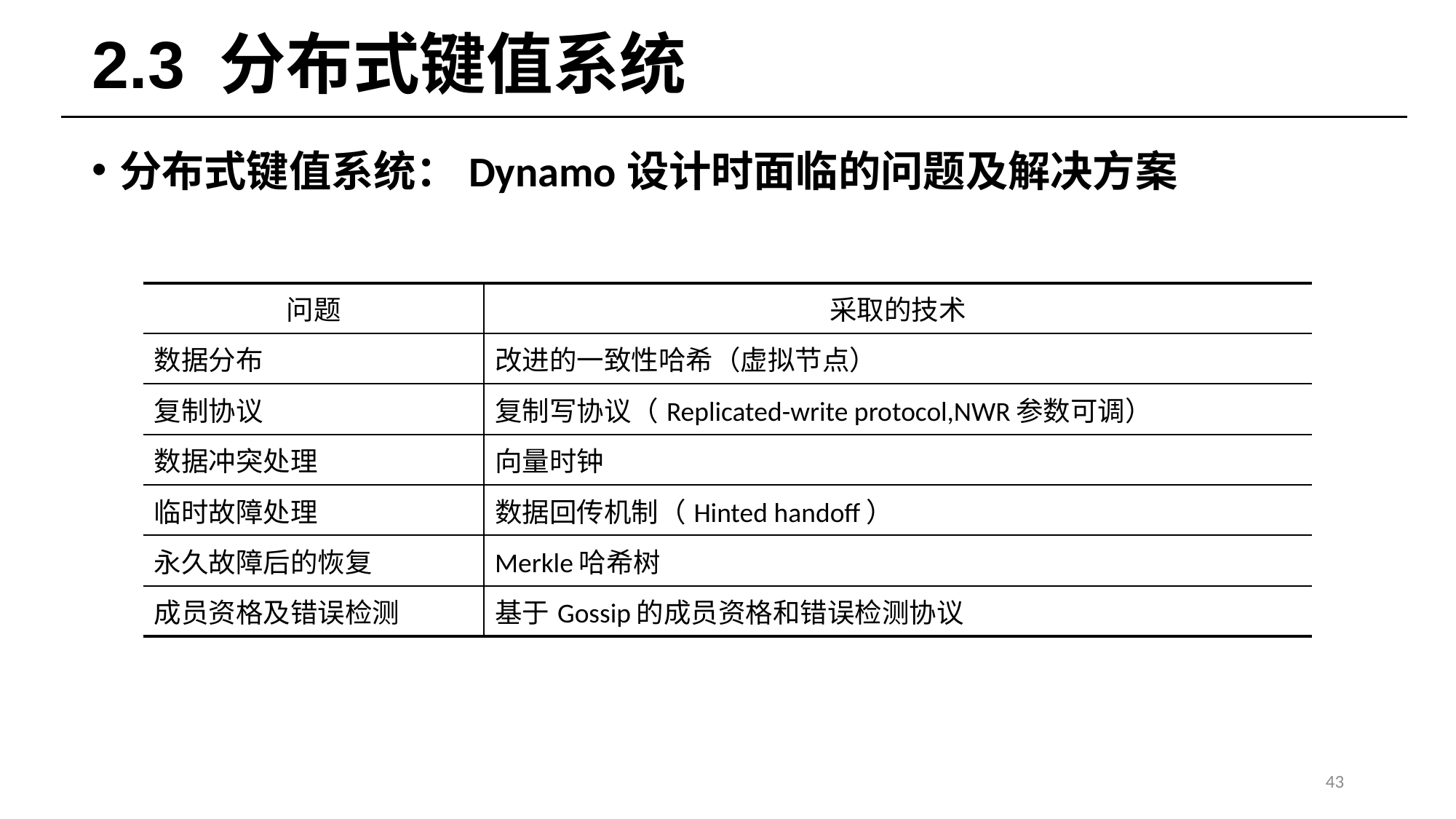

# 2.3 分布式键值系统
分布式键值系统：Dynamo设计时面临的问题及解决方案

| 问题 | 采取的技术 |
| --- | --- |
| 数据分布 | 改进的一致性哈希（虚拟节点） |
| 复制协议 | 复制写协议（Replicated-write protocol,NWR参数可调） |
| 数据冲突处理 | 向量时钟 |
| 临时故障处理 | 数据回传机制（Hinted handoff） |
| 永久故障后的恢复 | Merkle哈希树 |
| 成员资格及错误检测 | 基于Gossip的成员资格和错误检测协议 |
43